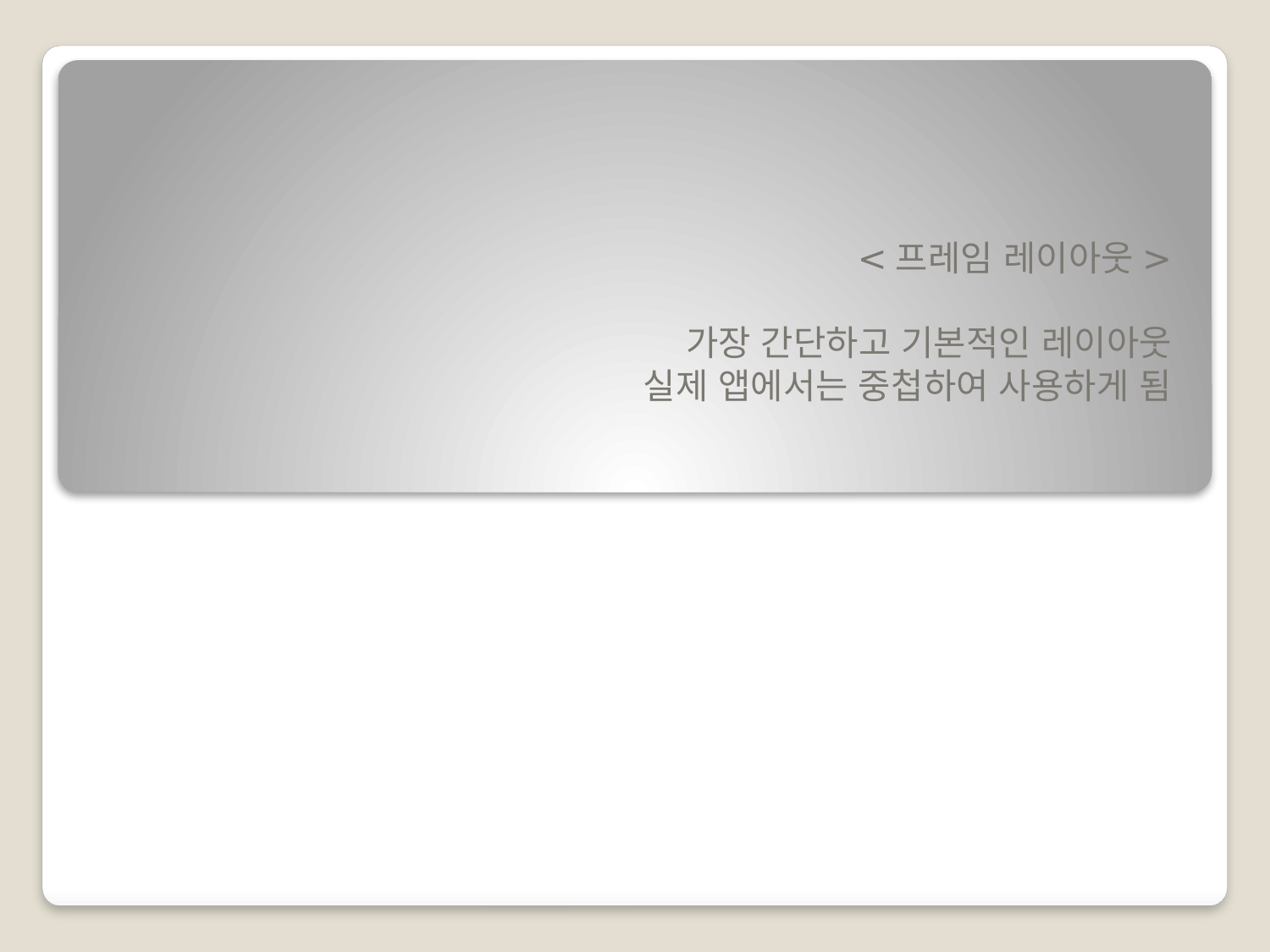

<프레임 레이아웃>

가장 간단하고 기본적인 레이아웃
실제 앱에서는 중첩하여 사용하게 됨
#